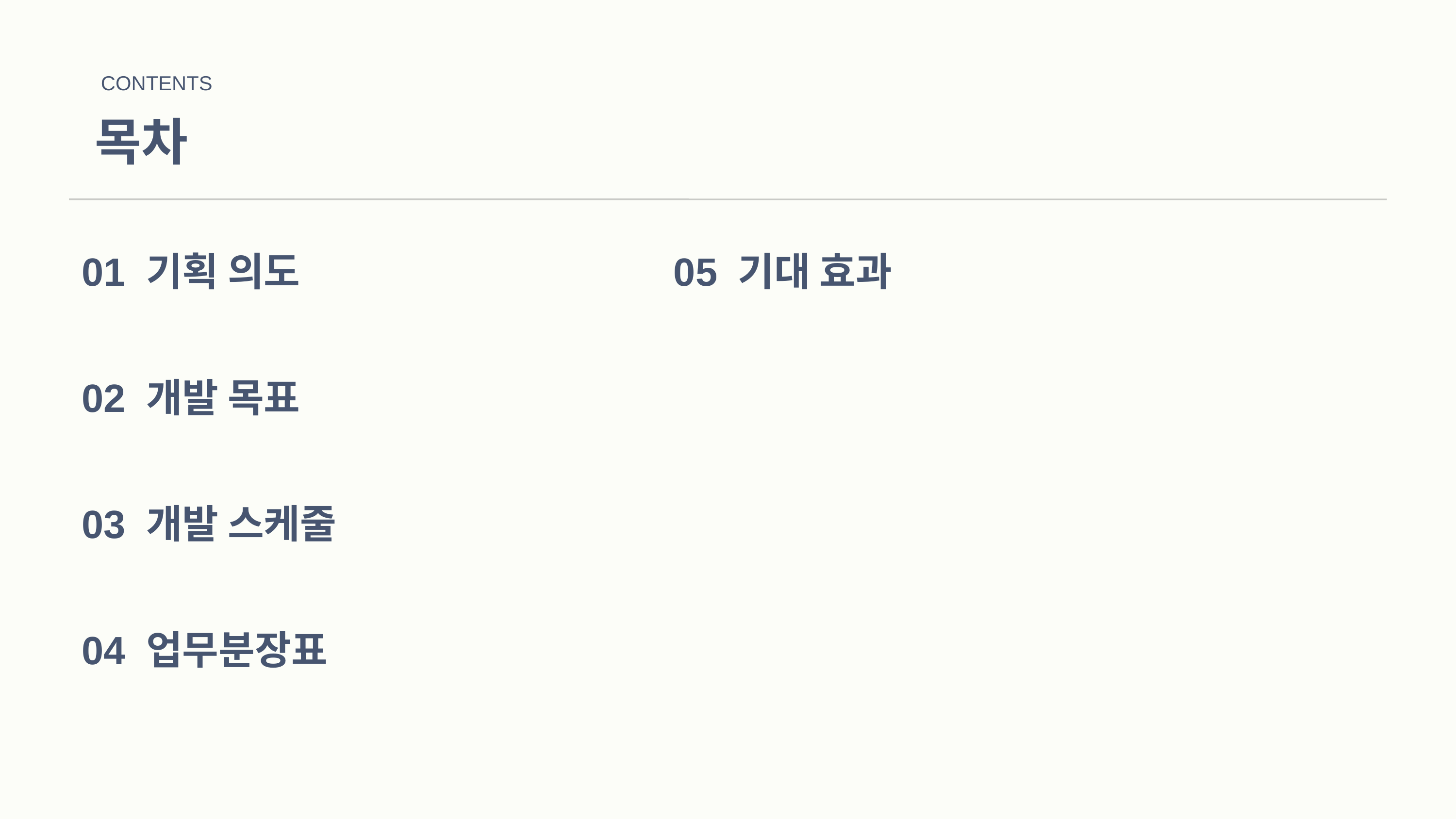

CONTENTS
목차

01 기획 의도

02 개발 목표

03 개발 스케줄

04 업무분장표
05 기대 효과